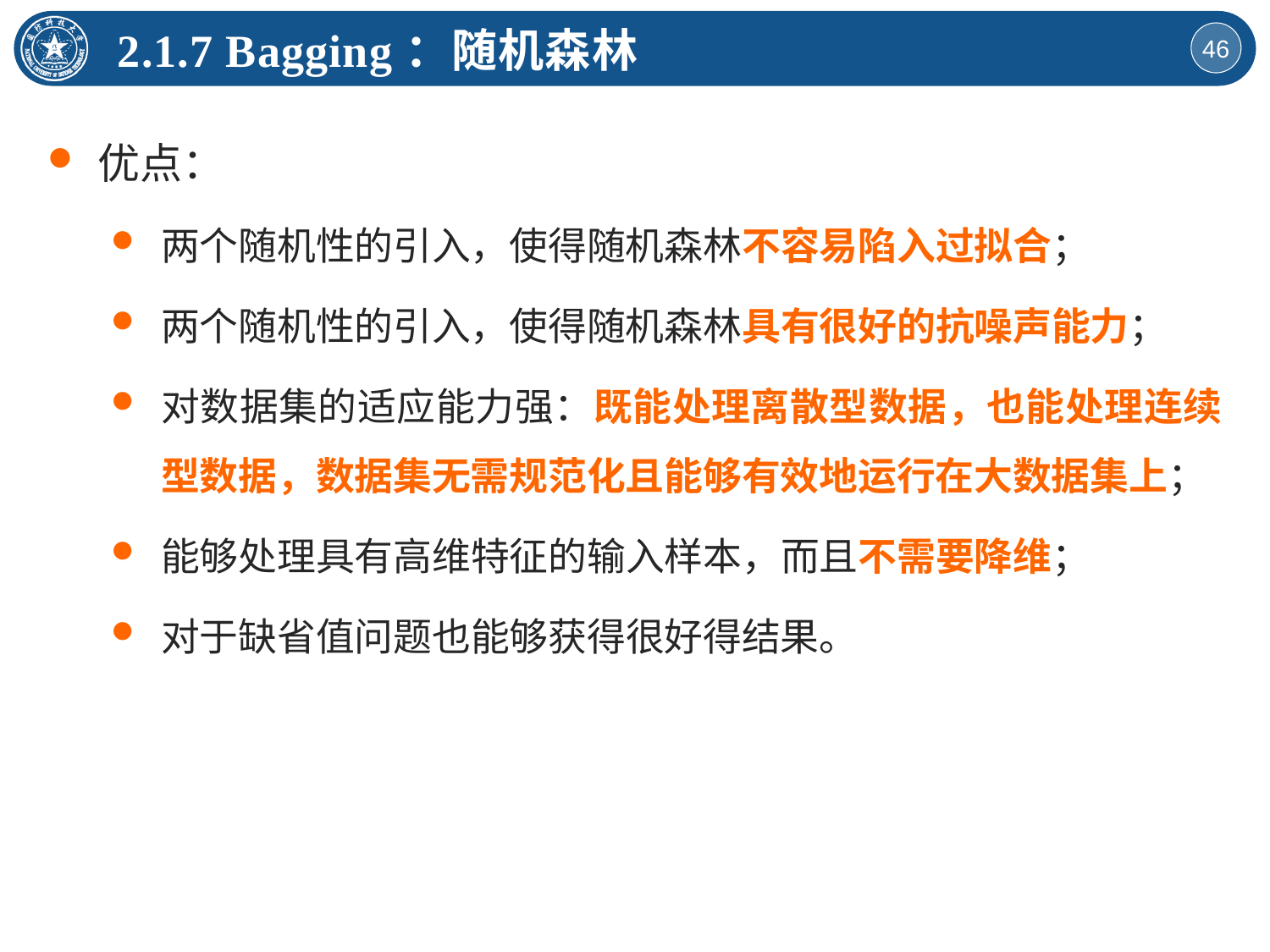

2.1.7 Bagging：随机森林
优点：
两个随机性的引入，使得随机森林不容易陷入过拟合；
两个随机性的引入，使得随机森林具有很好的抗噪声能力；
对数据集的适应能力强：既能处理离散型数据，也能处理连续型数据，数据集无需规范化且能够有效地运行在大数据集上；
能够处理具有高维特征的输入样本，而且不需要降维；
对于缺省值问题也能够获得很好得结果。